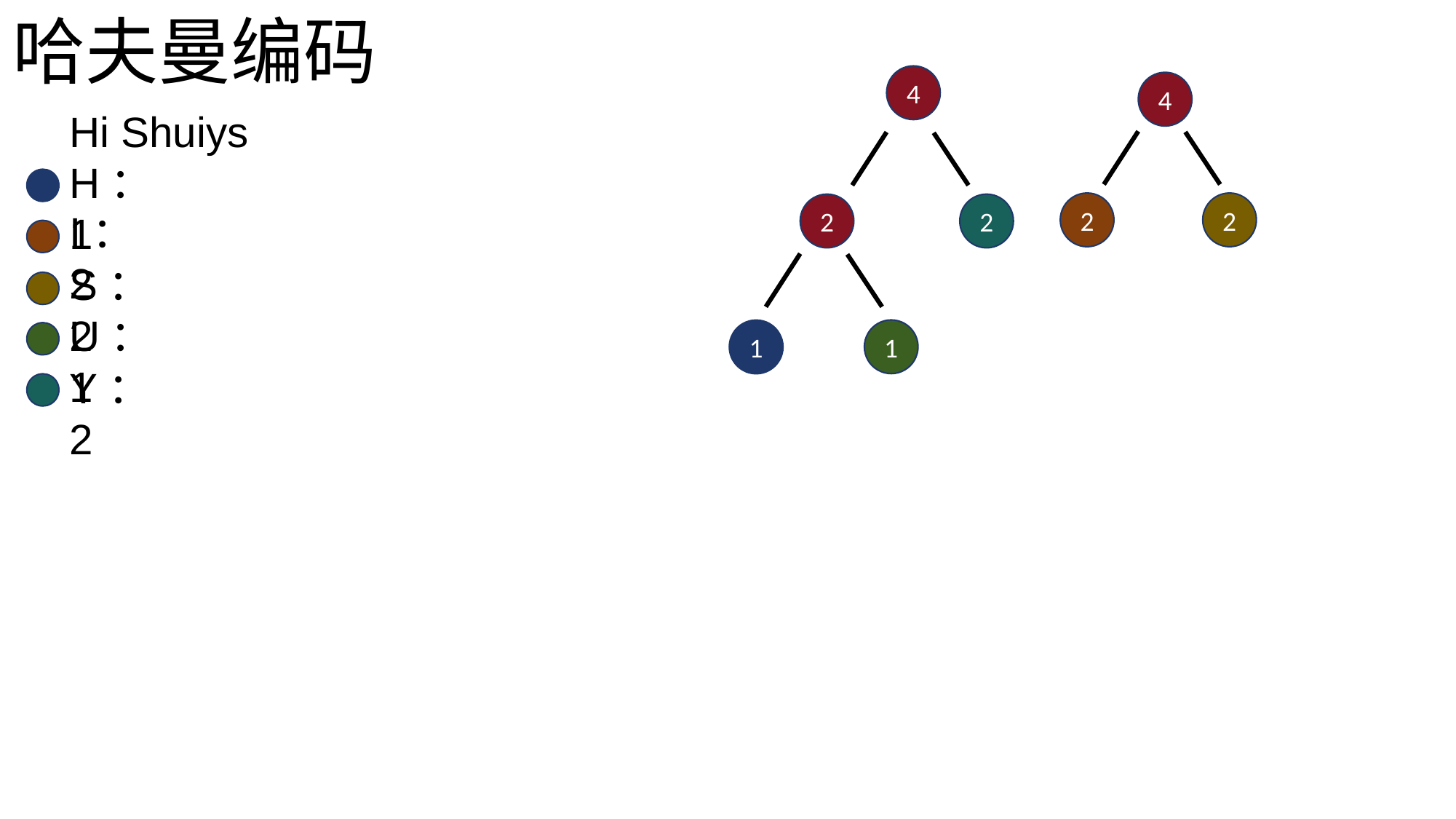

哈夫曼编码
4
4
Hi Shuiys
H：1

2
2
2
2
I：2

S：2

U：1
1
1

Y：2